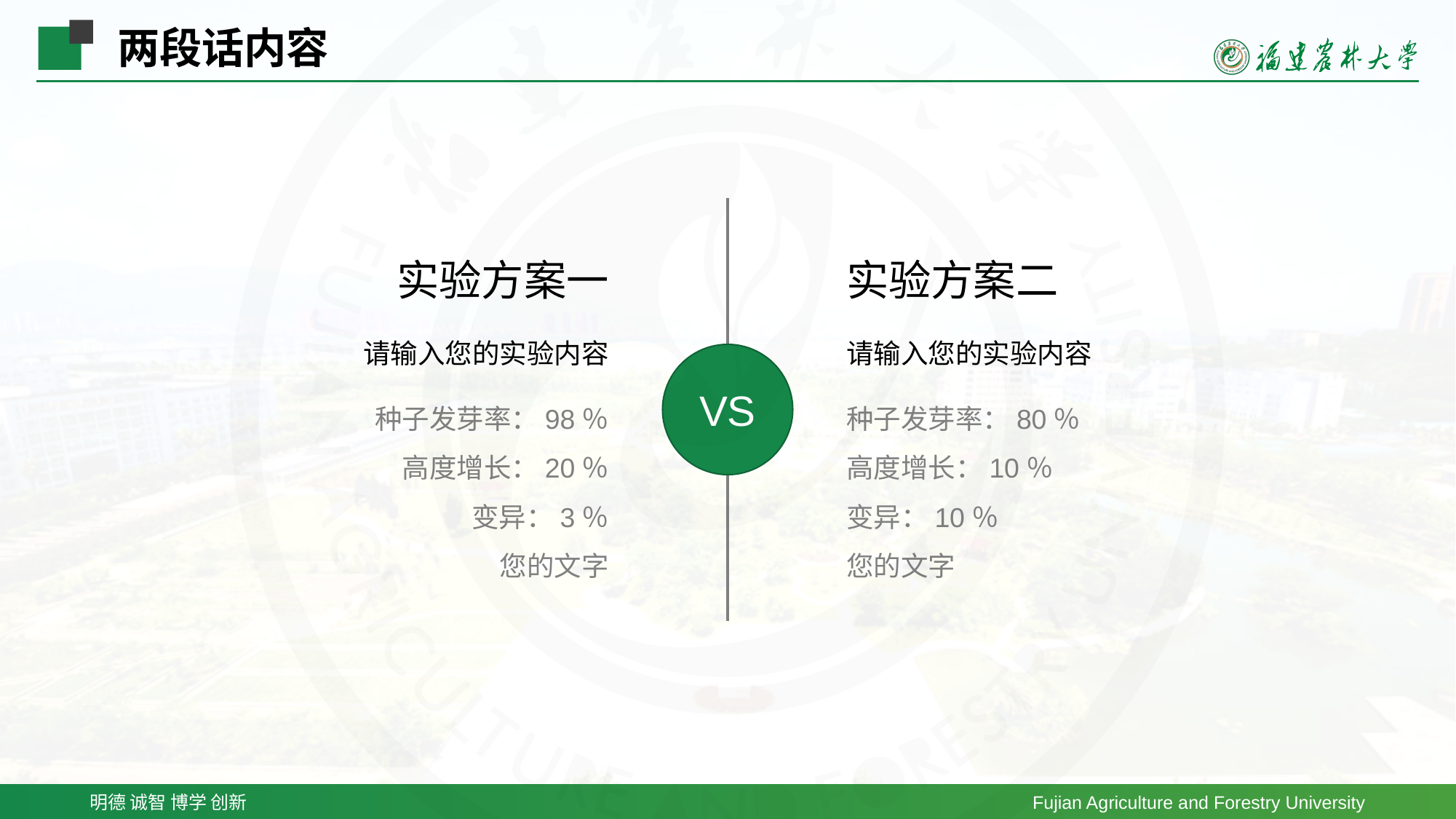

两段话内容
缺点
实验方案一
实验方案二
请输入您的实验内容
请输入您的实验内容
VS
种子发芽率：98％
高度增长：20％
变异：3％
您的文字
种子发芽率：80％
高度增长：10％
变异：10％
您的文字